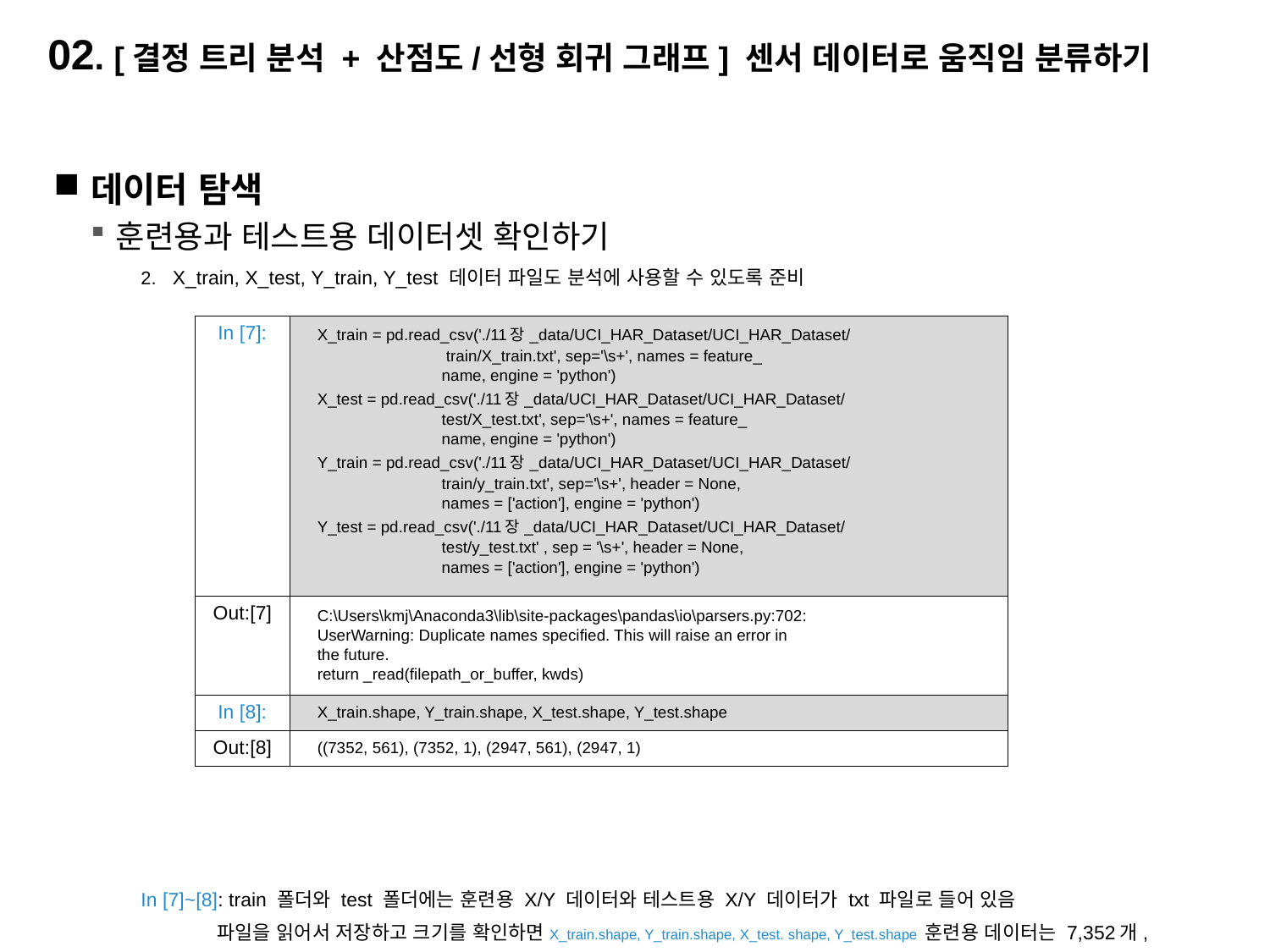

# 02. [결정 트리 분석 + 산점도/선형 회귀 그래프] 센서 데이터로 움직임 분류하기
데이터 탐색
훈련용과 테스트용 데이터셋 확인하기
X_train, X_test, Y_train, Y_test 데이터 파일도 분석에 사용할 수 있도록 준비

In [7]~[8]: train 폴더와 test 폴더에는 훈련용 X/Y 데이터와 테스트용 X/Y 데이터가 txt 파일로 들어 있음
             파일을 읽어서 저장하고 크기를 확인하면X_train.shape, Y_train.shape, X_test. shape, Y_test.shape 훈련용 데이터는 7,352개,
             테스트용 데이터는 2,947개로 구성된 것을 확인 가능
| In [7]: | X\_train = pd.read\_csv('./11장\_data/UCI\_HAR\_Dataset/UCI\_HAR\_Dataset/ train/X\_train.txt', sep='\s+', names = feature\_ name, engine = 'python') X\_test = pd.read\_csv('./11장\_data/UCI\_HAR\_Dataset/UCI\_HAR\_Dataset/ test/X\_test.txt', sep='\s+', names = feature\_ name, engine = 'python') Y\_train = pd.read\_csv('./11장\_data/UCI\_HAR\_Dataset/UCI\_HAR\_Dataset/ train/y\_train.txt', sep='\s+', header = None, names = ['action'], engine = 'python') Y\_test = pd.read\_csv('./11장\_data/UCI\_HAR\_Dataset/UCI\_HAR\_Dataset/ test/y\_test.txt' , sep = '\s+', header = None, names = ['action'], engine = 'python') |
| --- | --- |
| Out:[7] | C:\Users\kmj\Anaconda3\lib\site-packages\pandas\io\parsers.py:702: UserWarning: Duplicate names specified. This will raise an error in the future. return \_read(filepath\_or\_buffer, kwds) |
| In [8]: | X\_train.shape, Y\_train.shape, X\_test.shape, Y\_test.shape |
| Out:[8] | ((7352, 561), (7352, 1), (2947, 561), (2947, 1) |